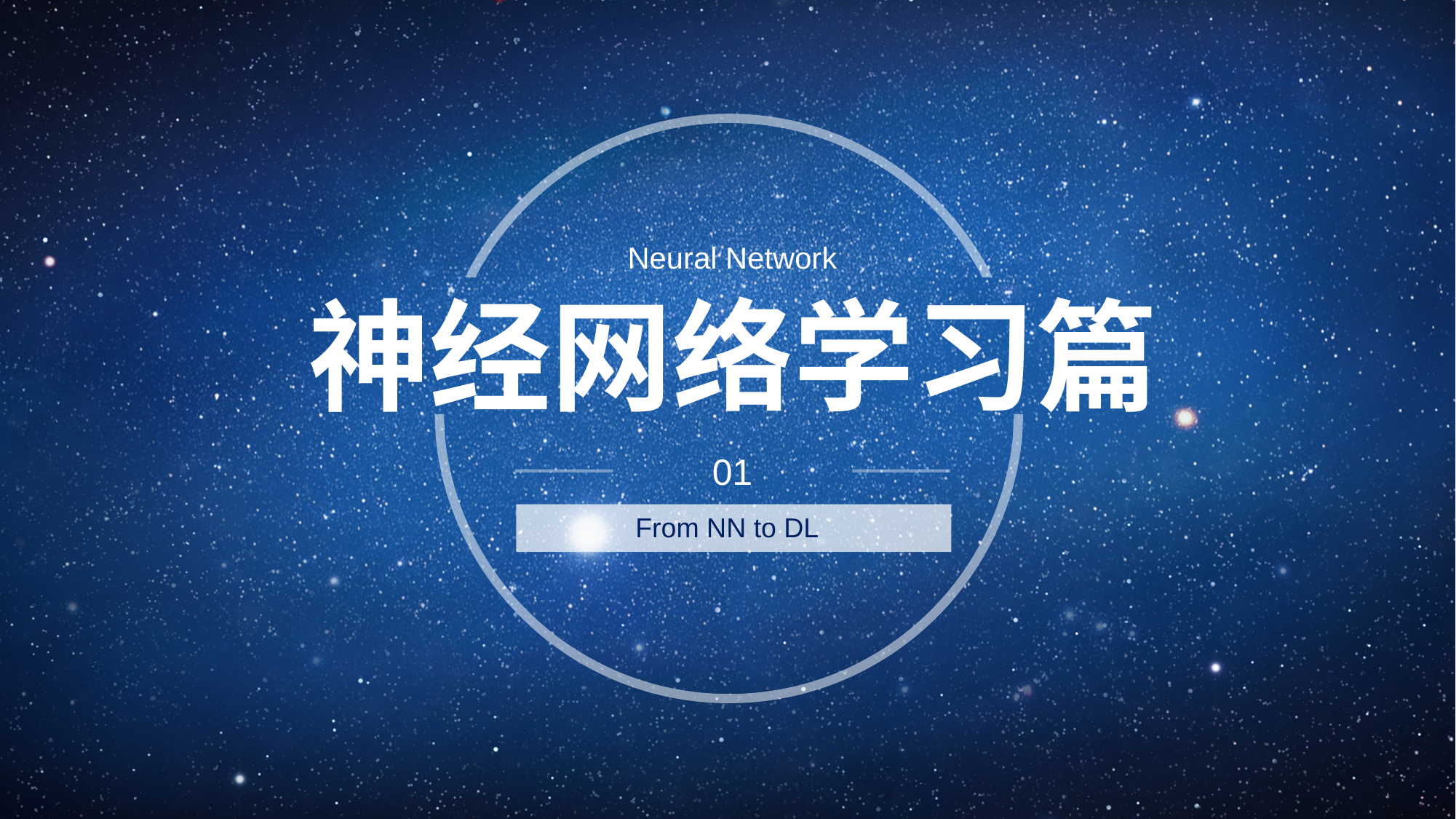

Neural Network
神经网络学习篇
01

From NN to DL